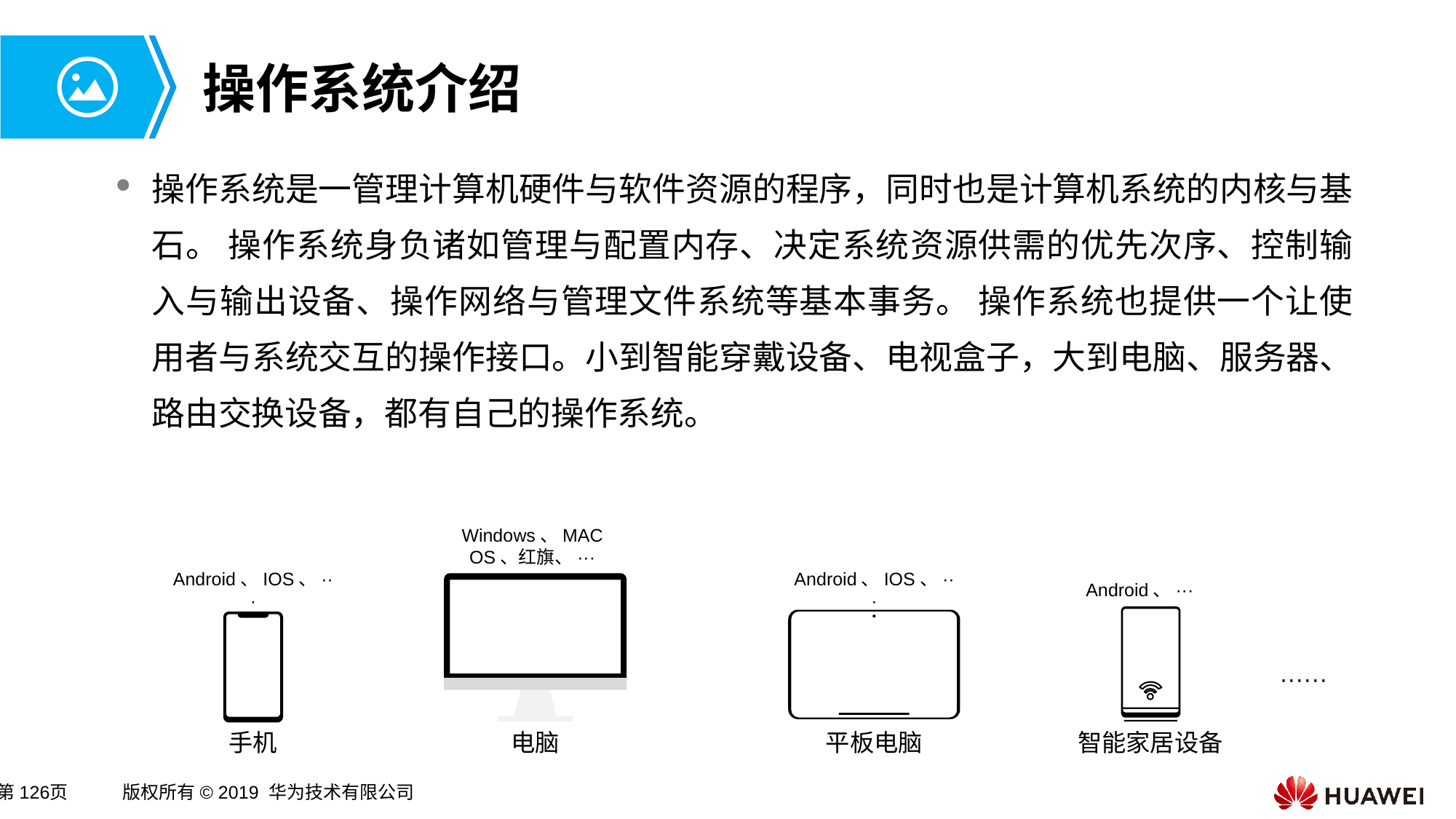

# 操作系统介绍
操作系统是一管理计算机硬件与软件资源的程序，同时也是计算机系统的内核与基石。 操作系统身负诸如管理与配置内存、决定系统资源供需的优先次序、控制输入与输出设备、操作网络与管理文件系统等基本事务。 操作系统也提供一个让使用者与系统交互的操作接口。小到智能穿戴设备、电视盒子，大到电脑、服务器、路由交换设备，都有自己的操作系统。
Windows、MAC OS、红旗、···
Android、IOS、···

Android、IOS、···
Android、···

······
手机
电脑
平板电脑
智能家居设备